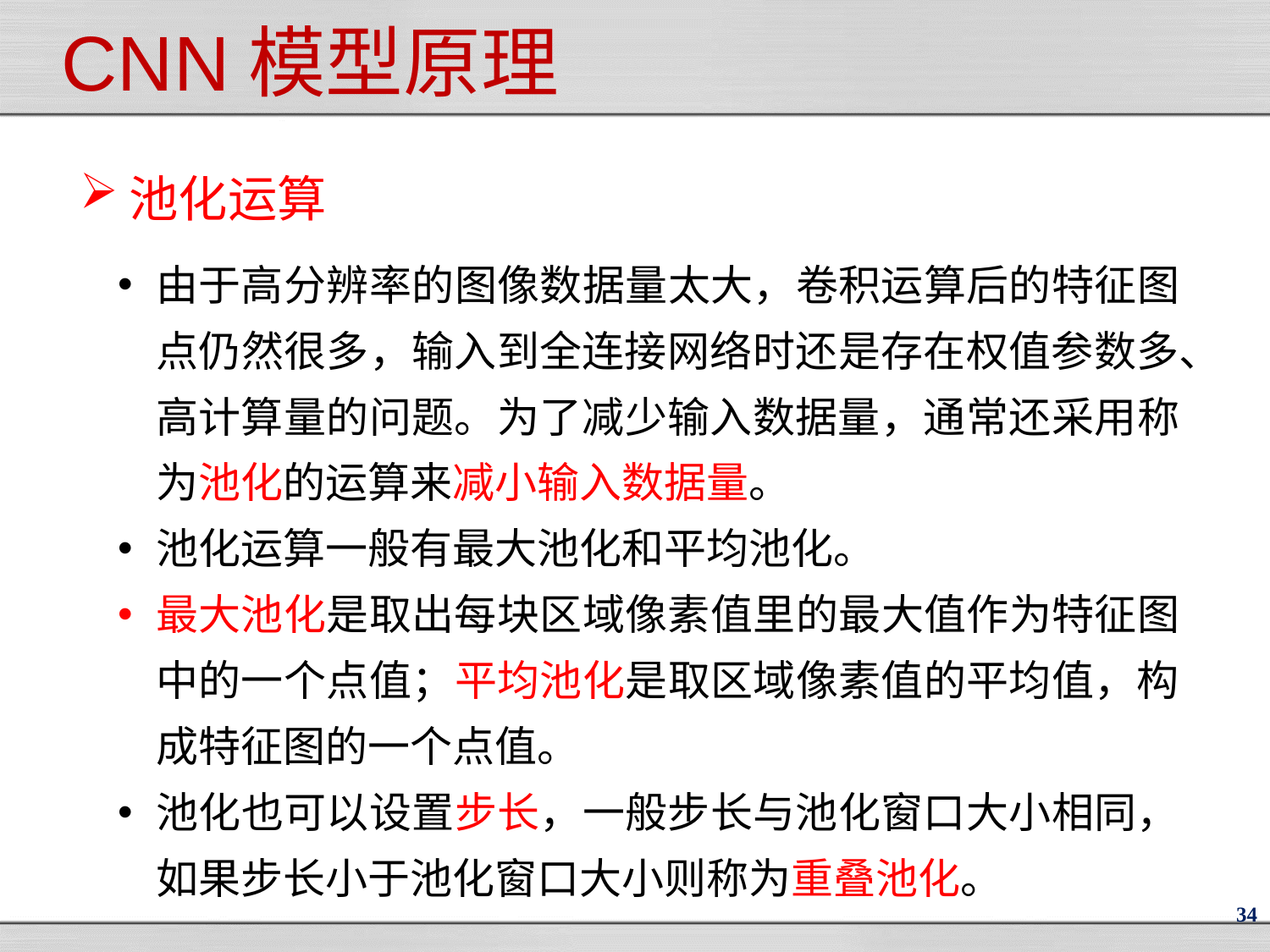

CNN模型原理
池化运算

由于高分辨率的图像数据量太大，卷积运算后的特征图点仍然很多，输入到全连接网络时还是存在权值参数多、高计算量的问题。为了减少输入数据量，通常还采用称为池化的运算来减小输入数据量。
池化运算一般有最大池化和平均池化。
最大池化是取出每块区域像素值里的最大值作为特征图中的一个点值；平均池化是取区域像素值的平均值，构成特征图的一个点值。
池化也可以设置步长，一般步长与池化窗口大小相同，如果步长小于池化窗口大小则称为重叠池化。

34